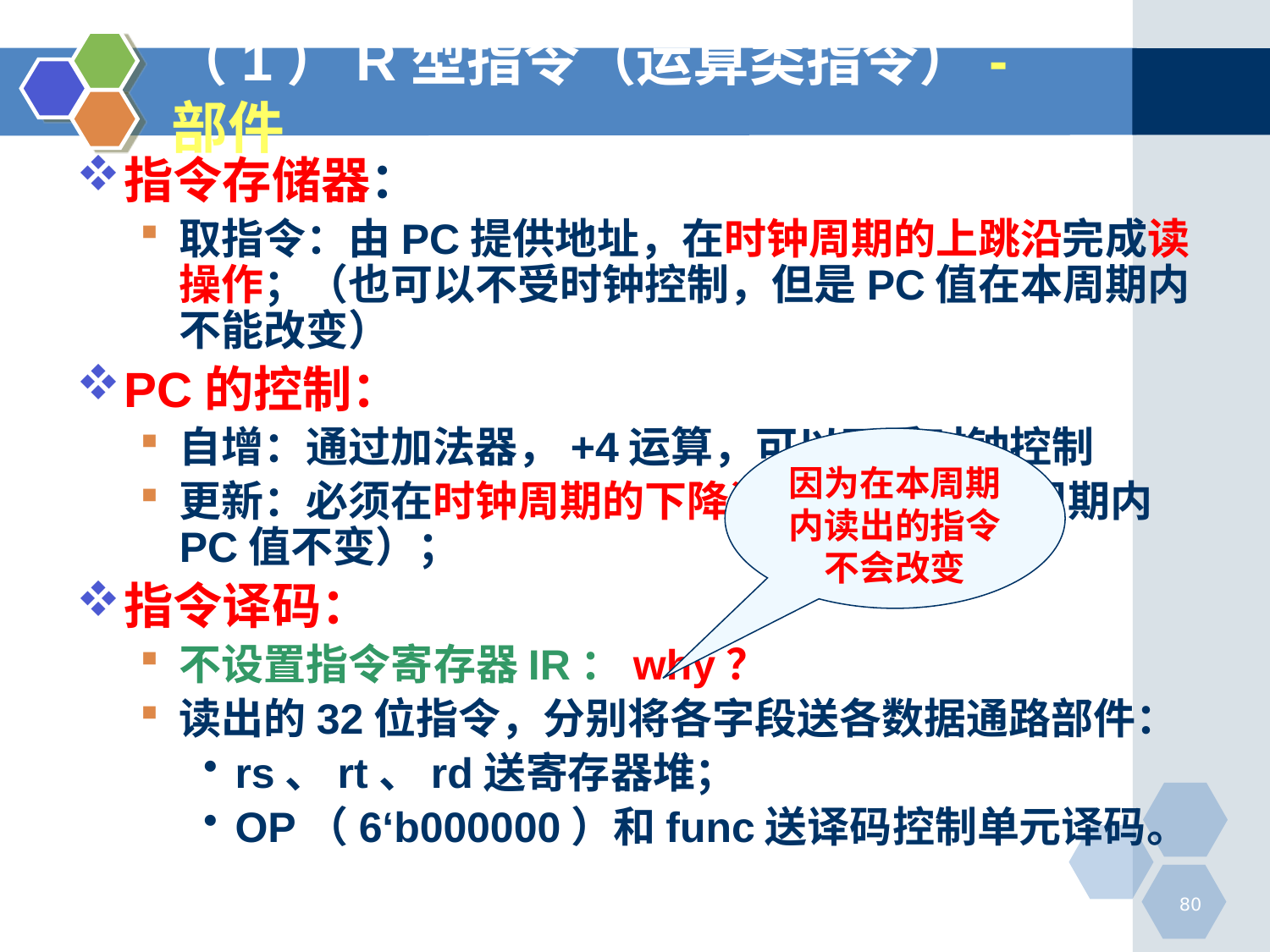

# （1）R型指令（运算类指令）-部件
指令存储器：
取指令：由PC提供地址，在时钟周期的上跳沿完成读操作；（也可以不受时钟控制，但是PC值在本周期内不能改变）
PC的控制：
自增：通过加法器，+4运算，可以不受时钟控制
更新：必须在时钟周期的下降沿完成（保证本周期内PC值不变）；
指令译码：
不设置指令寄存器IR：why？
读出的32位指令，分别将各字段送各数据通路部件：
rs、rt、rd送寄存器堆；
OP（6‘b000000）和func送译码控制单元译码。

因为在本周期内读出的指令不会改变
80